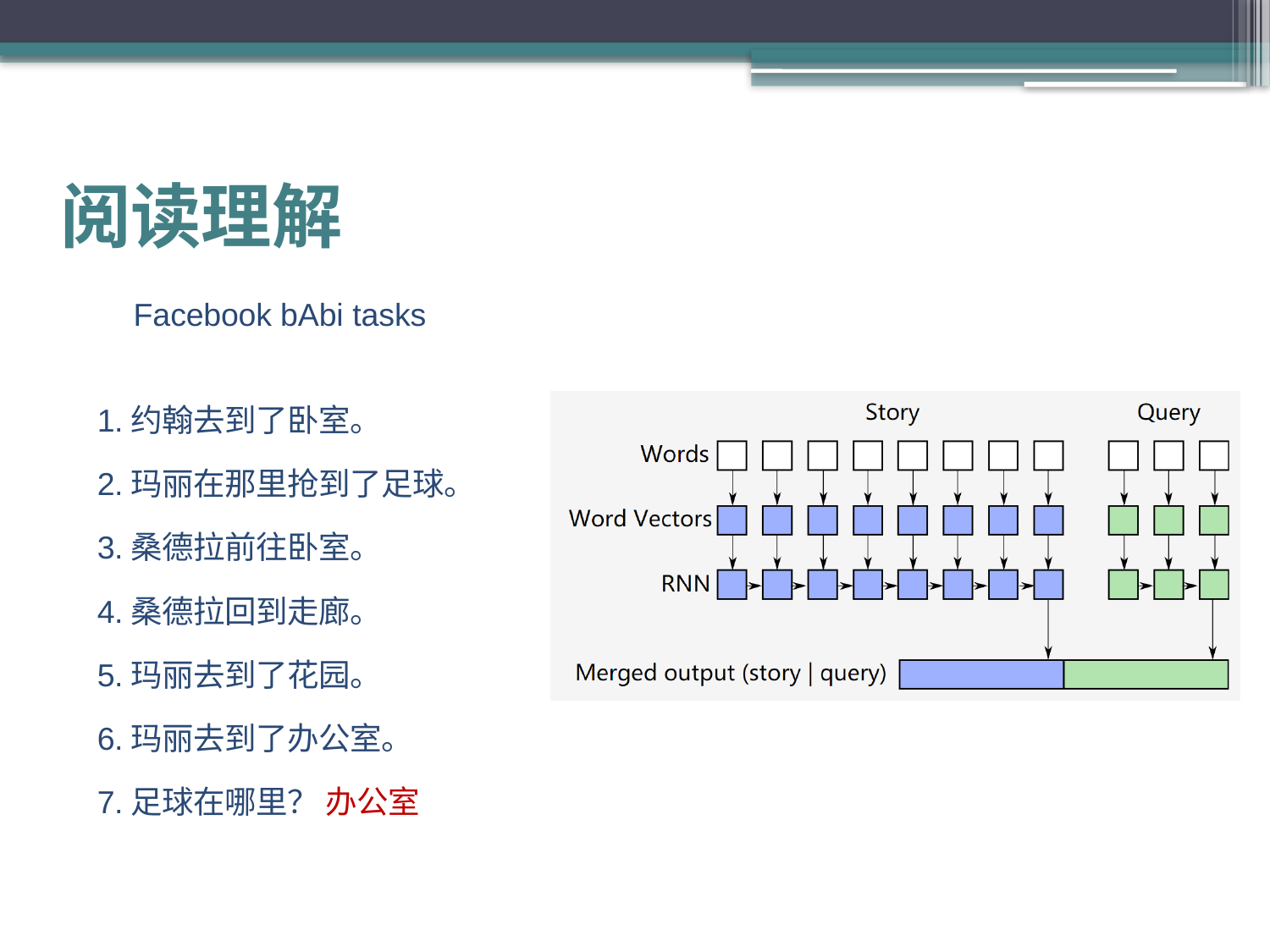

# 阅读理解
Facebook bAbi tasks

1.约翰去到了卧室。
2.玛丽在那里抢到了足球。
3.桑德拉前往卧室。
4.桑德拉回到走廊。
5.玛丽去到了花园。
6.玛丽去到了办公室。
7.足球在哪里？ 办公室